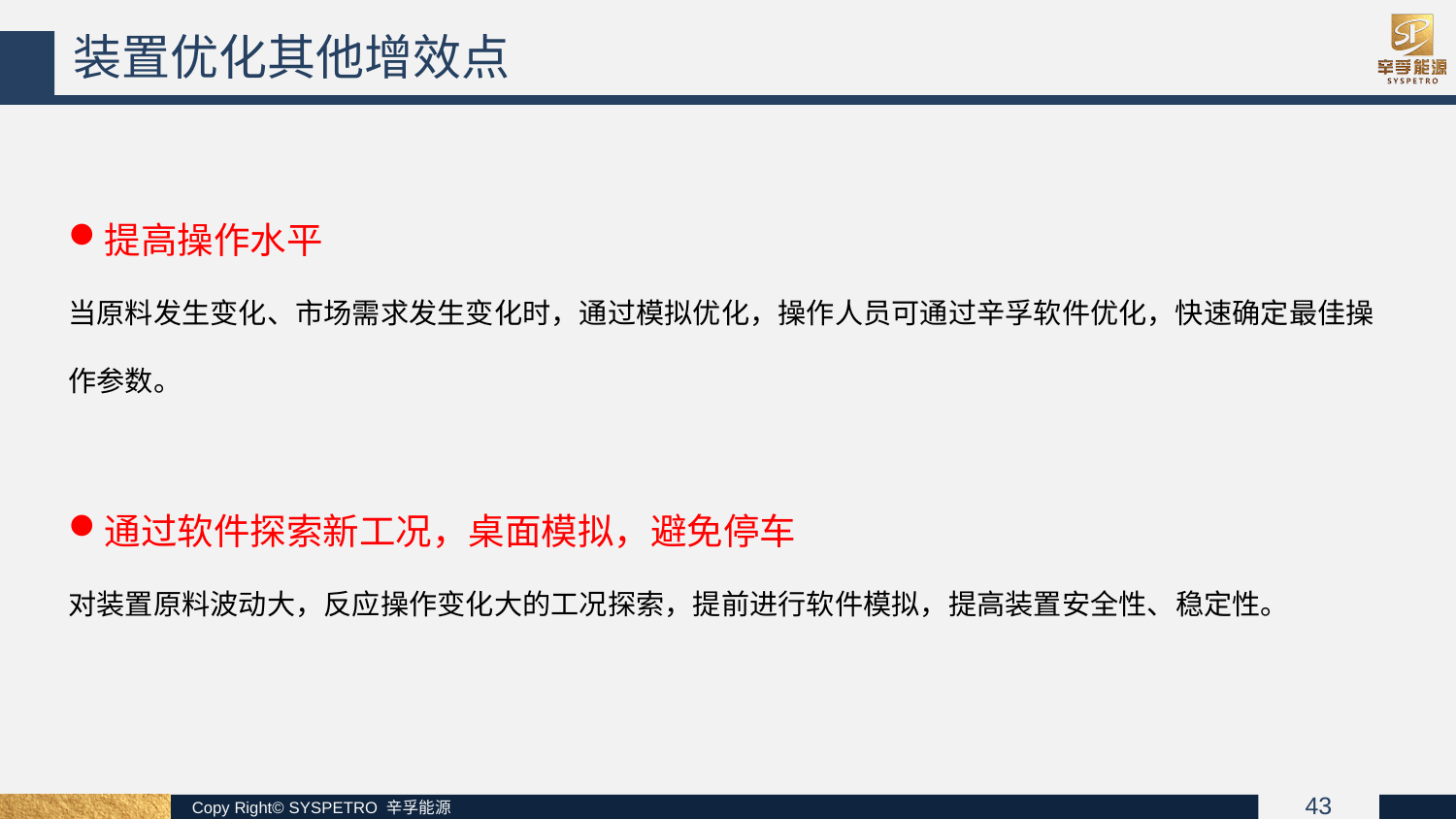

装置优化其他增效点
提高操作水平
当原料发生变化、市场需求发生变化时，通过模拟优化，操作人员可通过辛孚软件优化，快速确定最佳操作参数。

通过软件探索新工况，桌面模拟，避免停车
对装置原料波动大，反应操作变化大的工况探索，提前进行软件模拟，提高装置安全性、稳定性。